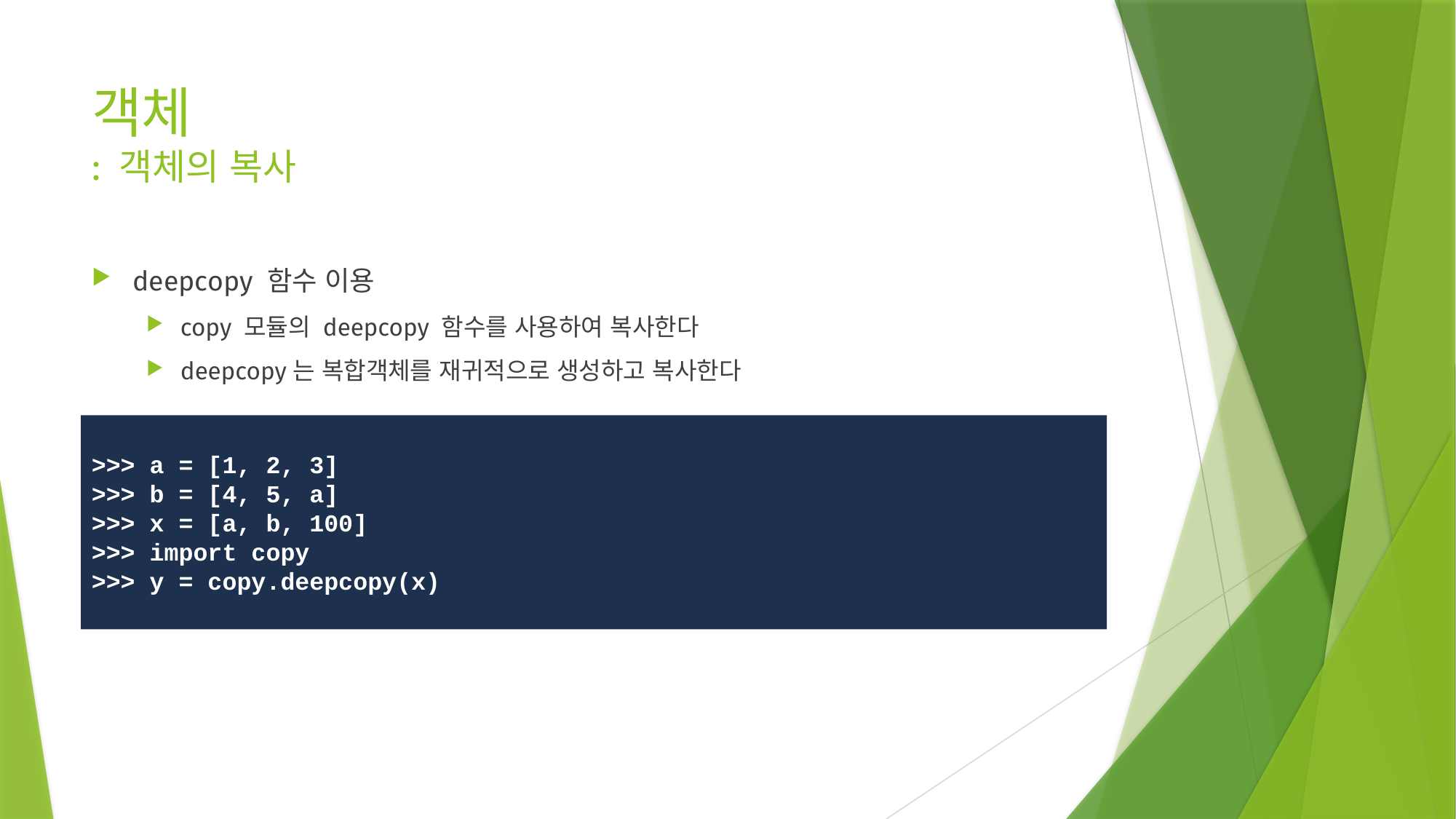

# 객체 : 객체의 복사
deepcopy 함수 이용
copy 모듈의 deepcopy 함수를 사용하여 복사한다
deepcopy는 복합객체를 재귀적으로 생성하고 복사한다

>>> a = [1, 2, 3]
>>> b = [4, 5, a]
>>> x = [a, b, 100]
>>> import copy
>>> y = copy.deepcopy(x)